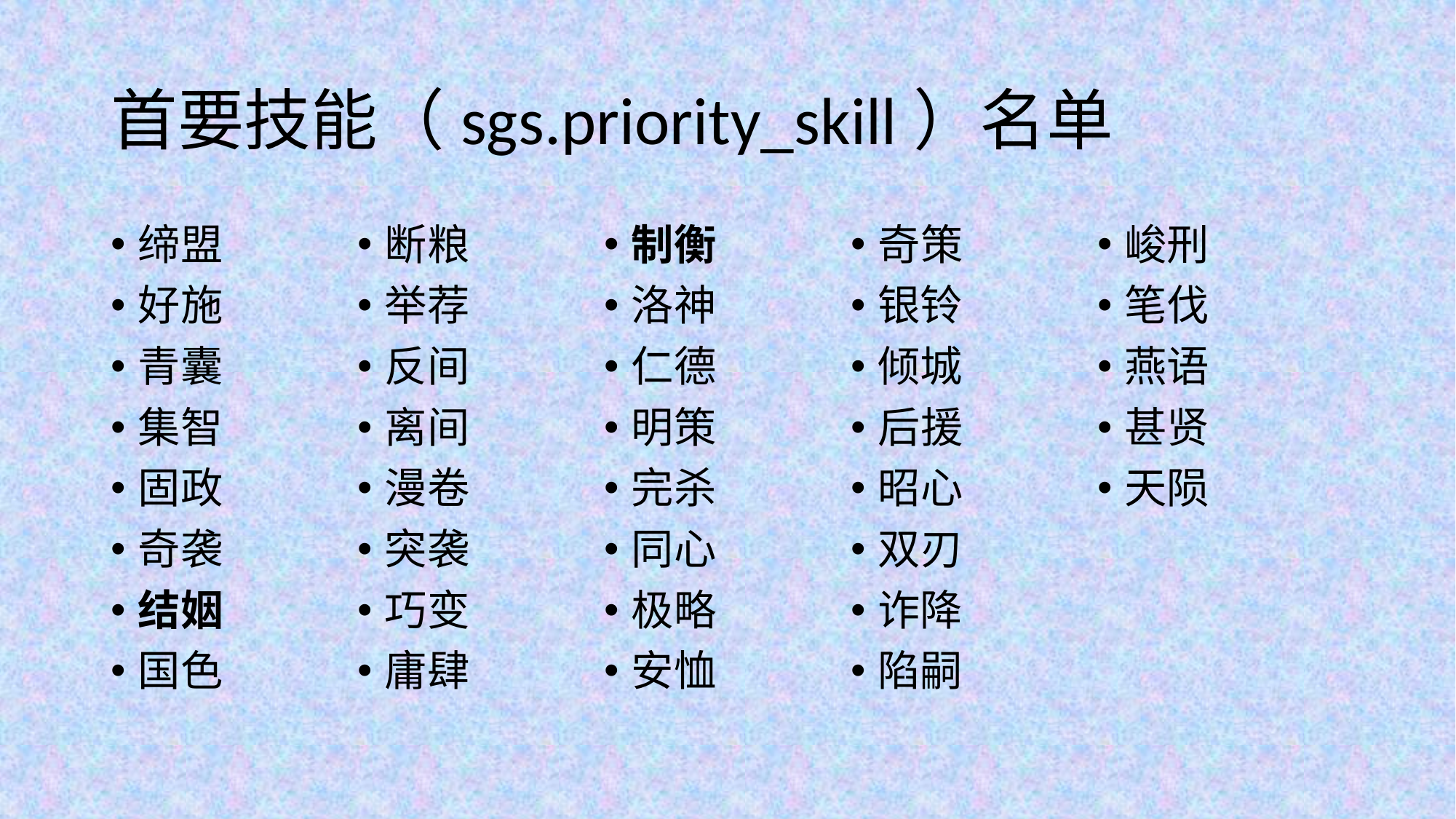

# 首要技能（sgs.priority_skill）名单
缔盟
好施
青囊
集智
固政
奇袭
结姻
国色
断粮
举荐
反间
离间
漫卷
突袭
巧变
庸肆
制衡
洛神
仁德
明策
完杀
同心
极略
安恤
奇策
银铃
倾城
后援
昭心
双刃
诈降
陷嗣
峻刑
笔伐
燕语
甚贤
天陨